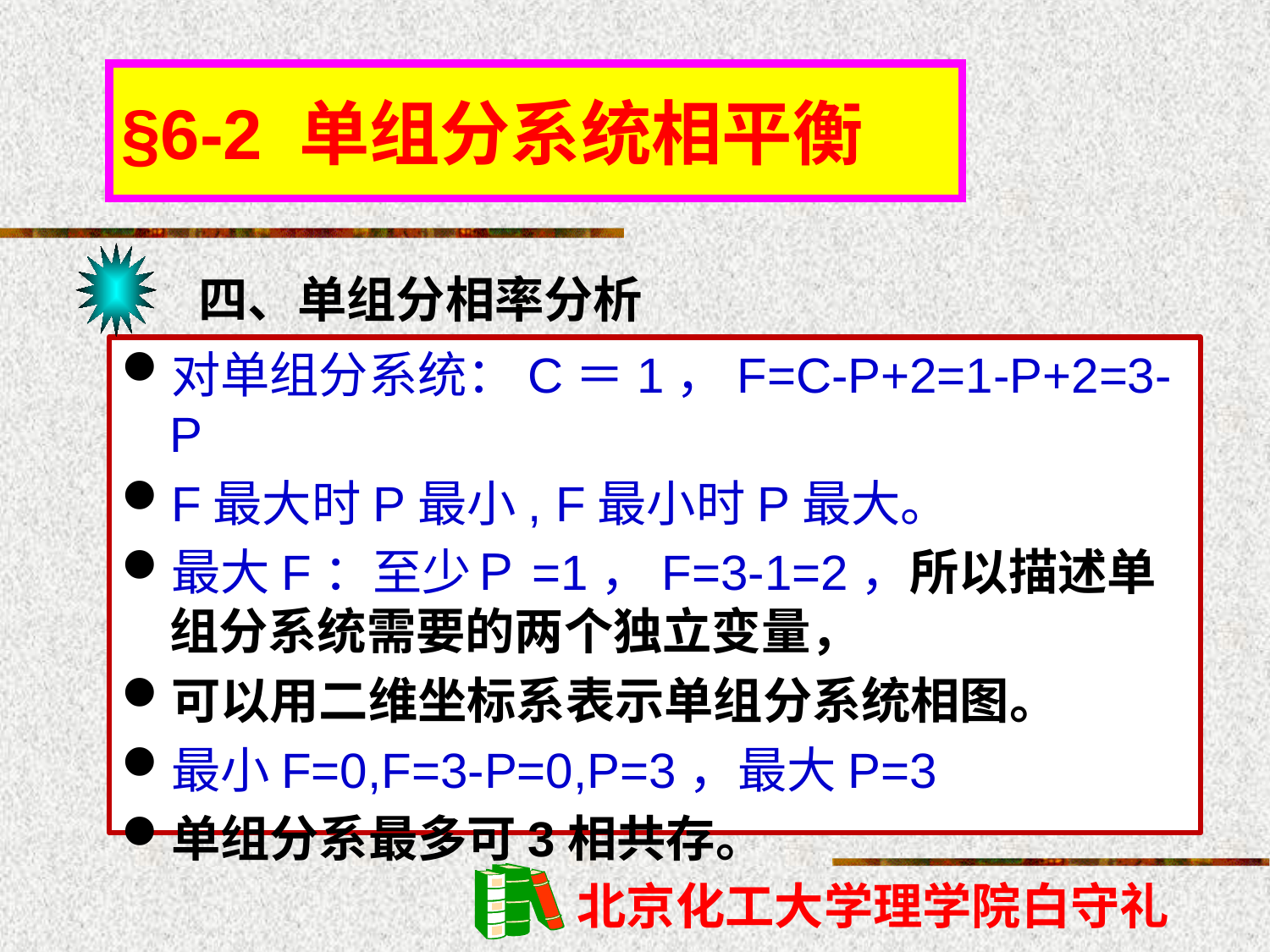

§6-2 单组分系统相平衡

四、单组分相率分析
对单组分系统：C＝1，F=C-P+2=1-P+2=3-P
F最大时P最小, F最小时P最大。
最大F：至少Ｐ=1，F=3-1=2，所以描述单组分系统需要的两个独立变量，
可以用二维坐标系表示单组分系统相图。
最小F=0,F=3-P=0,P=3，最大P=3
单组分系最多可3相共存。